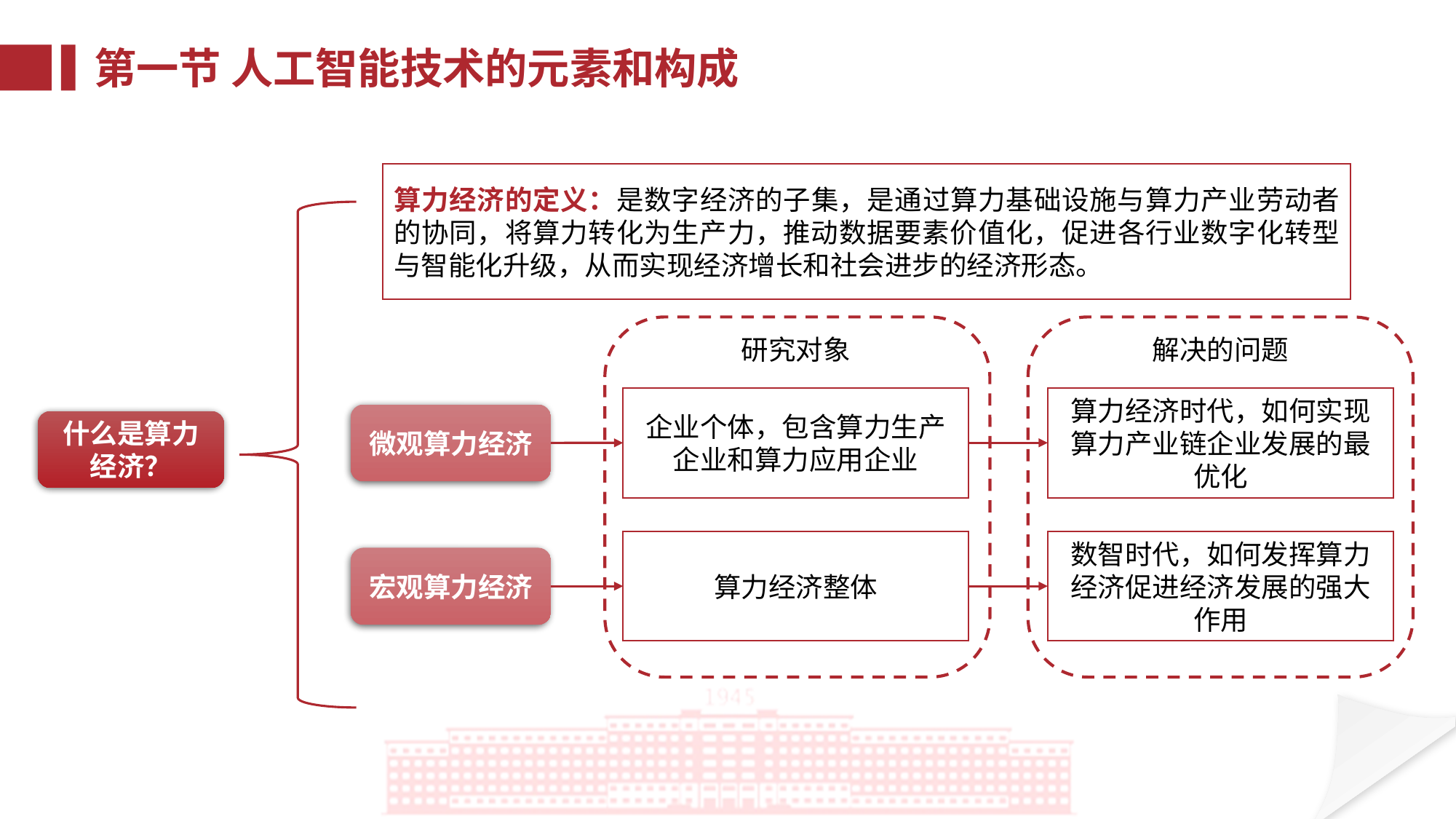

第一节 人工智能技术的元素和构成
算力经济的定义：是数字经济的子集，是通过算力基础设施与算力产业劳动者的协同，将算力转化为生产力，推动数据要素价值化，促进各行业数字化转型与智能化升级，从而实现经济增长和社会进步的经济形态。

研究对象
解决的问题
算力经济时代，如何实现算力产业链企业发展的最优化
企业个体，包含算力生产企业和算力应用企业
微观算力经济
什么是算力经济？
算力经济整体
数智时代，如何发挥算力经济促进经济发展的强大作用
宏观算力经济